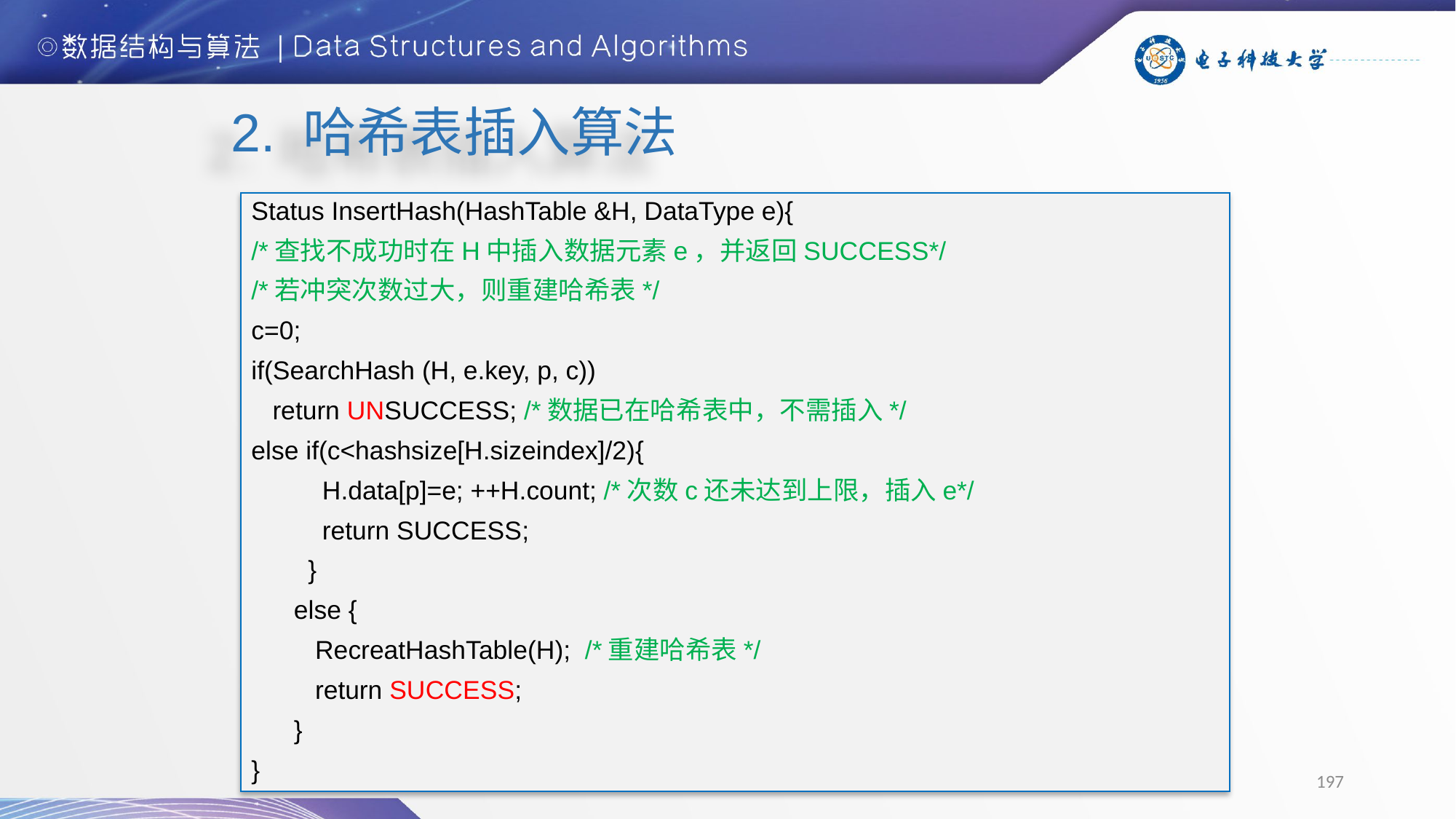

2. 哈希表插入算法
Status InsertHash(HashTable &H, DataType e){
/*查找不成功时在H中插入数据元素e，并返回SUCCESS*/
/*若冲突次数过大，则重建哈希表*/
c=0;
if(SearchHash (H, e.key, p, c))
   return UNSUCCESS; /*数据已在哈希表中，不需插入*/
else if(c<hashsize[H.sizeindex]/2){
          H.data[p]=e; ++H.count; /*次数c还未达到上限，插入e*/
          return SUCCESS;
        }
      else {
         RecreatHashTable(H);  /*重建哈希表*/
         return SUCCESS;
      }
}
197